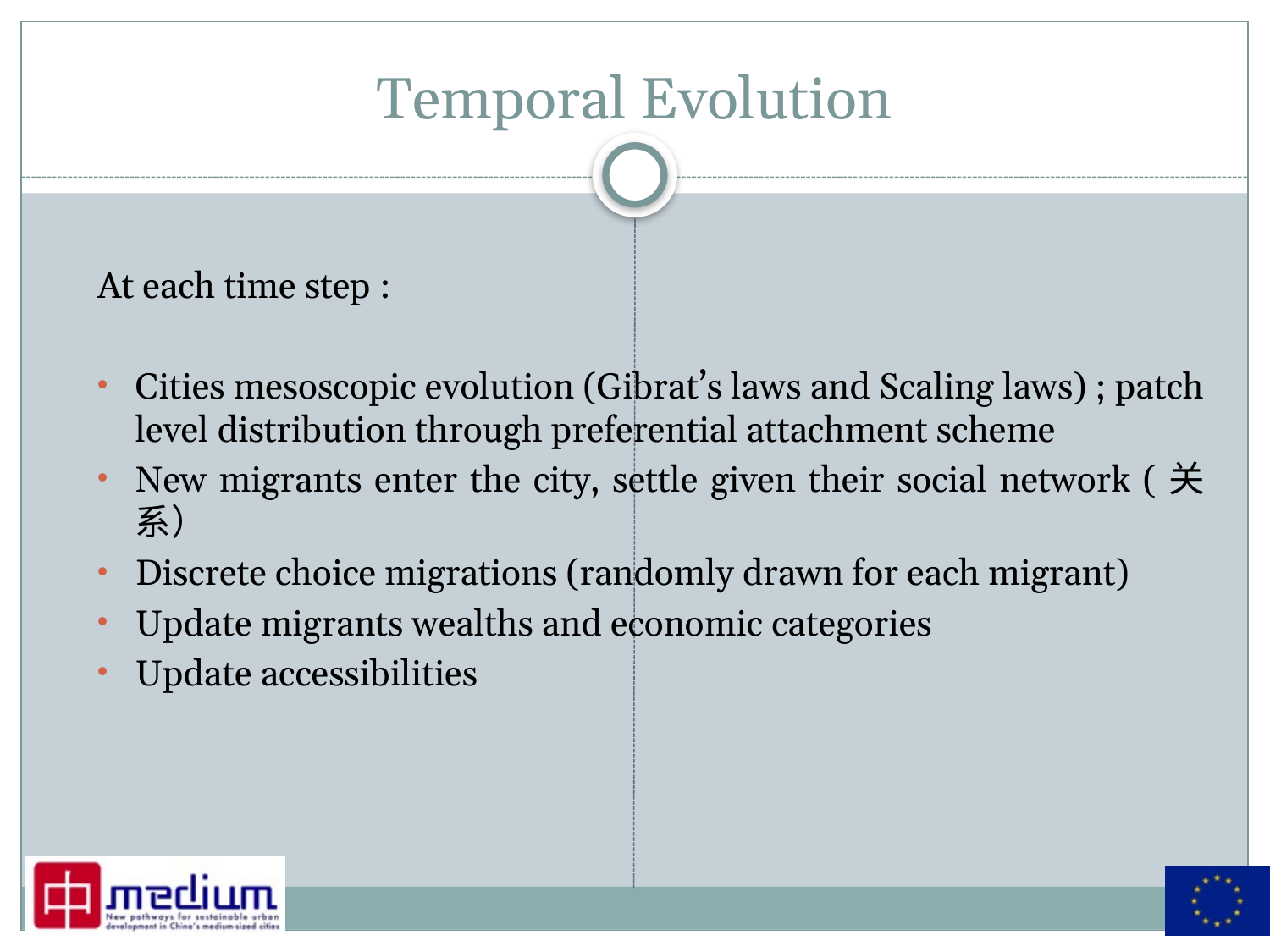

# Temporal Evolution
At each time step :

Cities mesoscopic evolution (Gibrat’s laws and Scaling laws) ; patch level distribution through preferential attachment scheme
New migrants enter the city, settle given their social network (关系）
Discrete choice migrations (randomly drawn for each migrant)
Update migrants wealths and economic categories
Update accessibilities